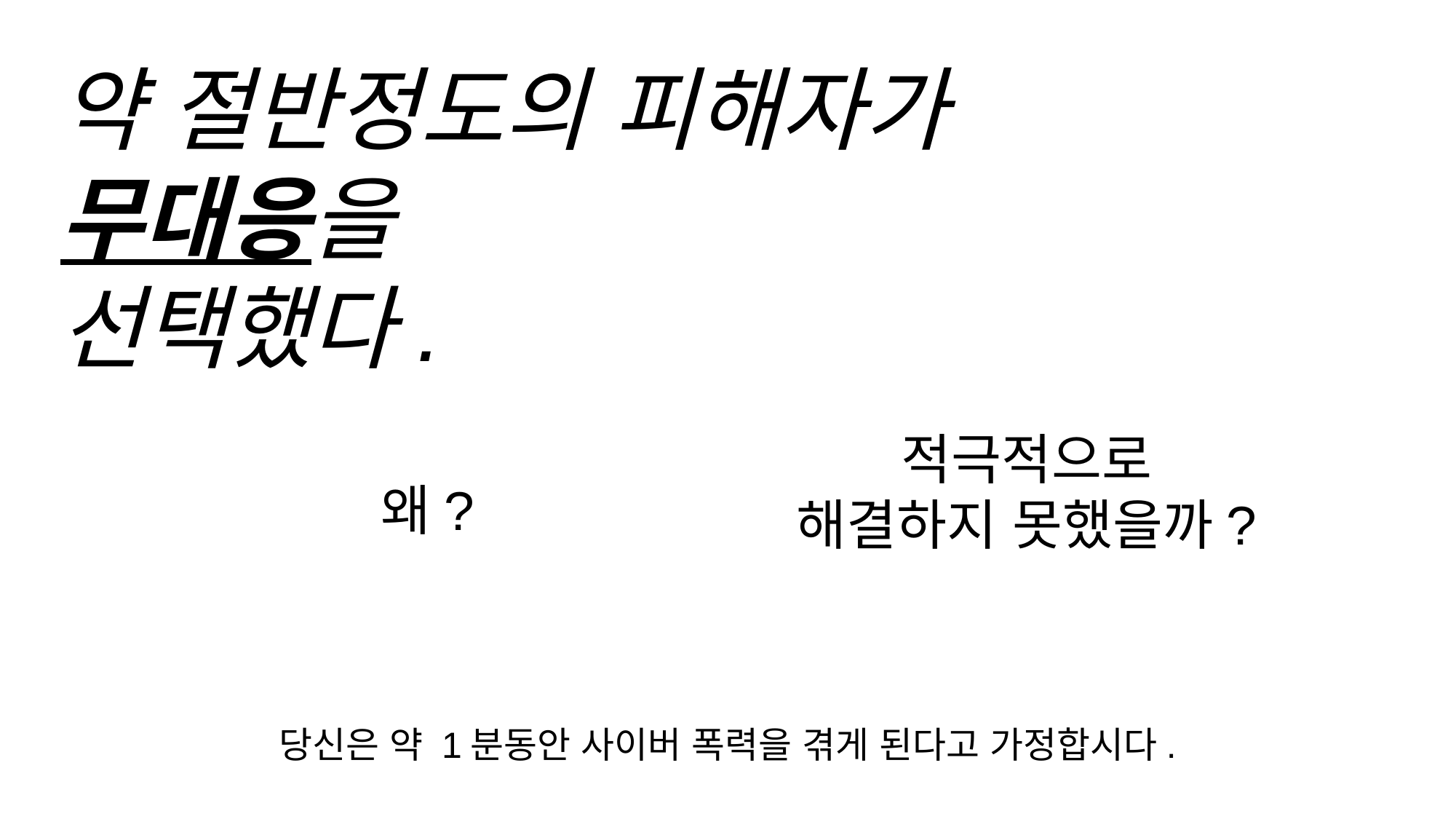

약 절반정도의 피해자가
무대응을
선택했다.
적극적으로
해결하지 못했을까?
왜?
당신은 약 1분동안 사이버 폭력을 겪게 된다고 가정합시다.